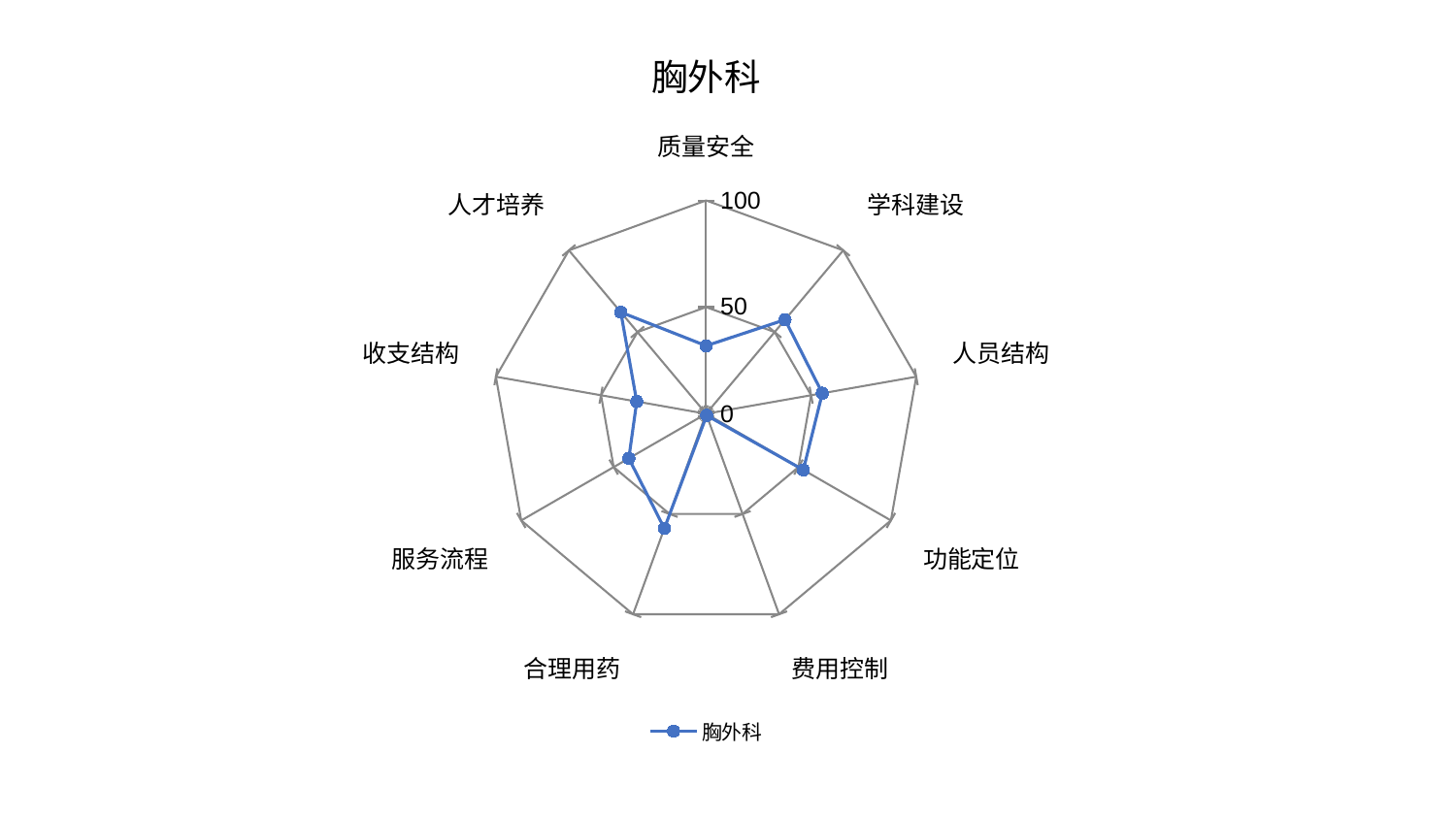

### Chart: 胸外科

| Category | 胸外科 |
|---|---|
| 质量安全 | 31.877608784630688 |
| 学科建设 | 57.55378690915072 |
| 人员结构 | 55.32253703990353 |
| 功能定位 | 52.639817514071574 |
| 费用控制 | 0.8334783643010543 |
| 合理用药 | 57.18866477950056 |
| 服务流程 | 41.809600029256444 |
| 收支结构 | 33.003379306426716 |
| 人才培养 | 62.162501341020175 |
99